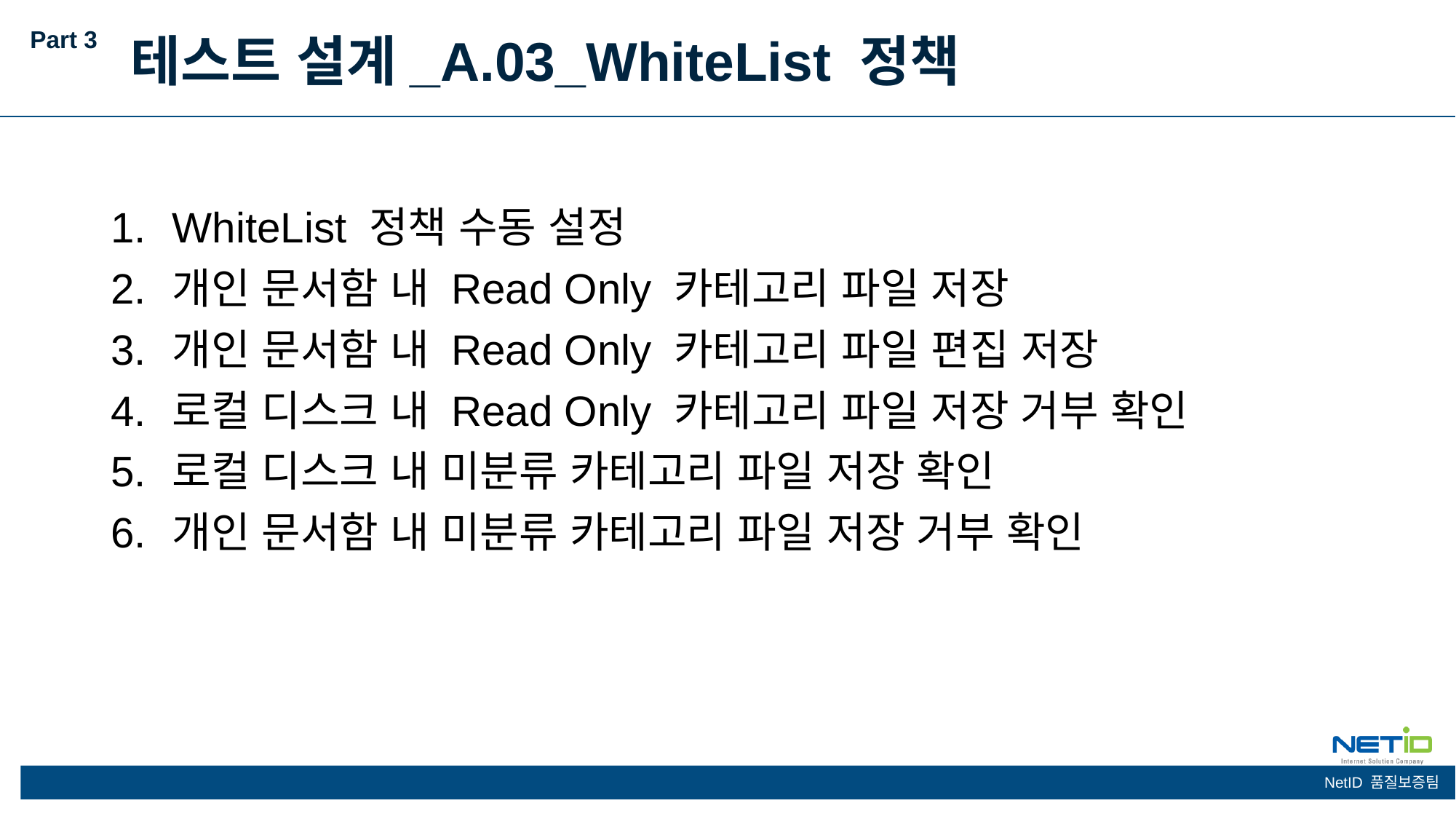

Part 3
테스트 설계_A.03_WhiteList 정책

WhiteList 정책 수동 설정
개인 문서함 내 Read Only 카테고리 파일 저장
개인 문서함 내 Read Only 카테고리 파일 편집 저장
로컬 디스크 내 Read Only 카테고리 파일 저장 거부 확인
로컬 디스크 내 미분류 카테고리 파일 저장 확인
개인 문서함 내 미분류 카테고리 파일 저장 거부 확인